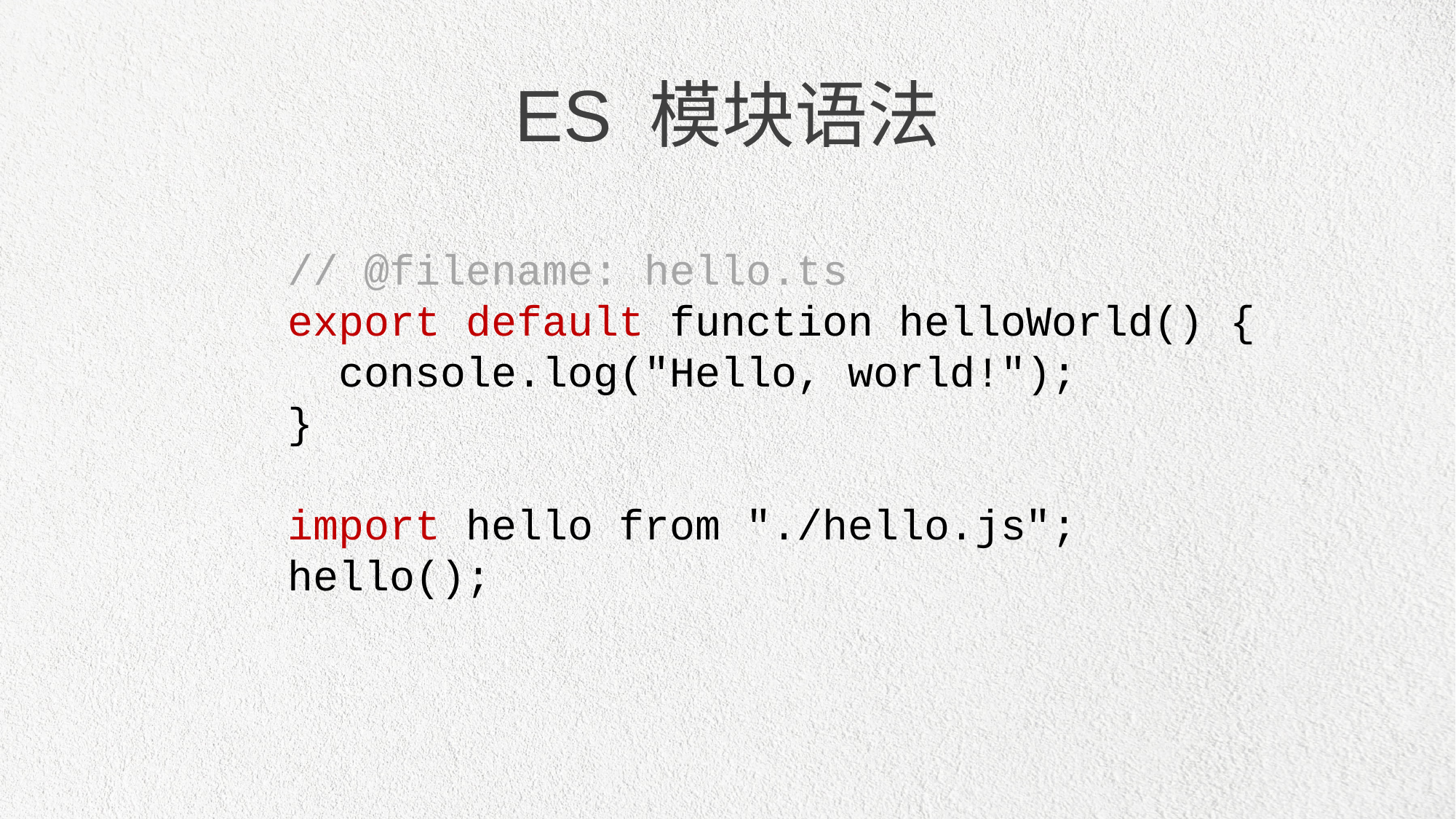

ES 模块语法
// @filename: hello.ts
export default function helloWorld() {
  console.log("Hello, world!");
}

import hello from "./hello.js";
hello();